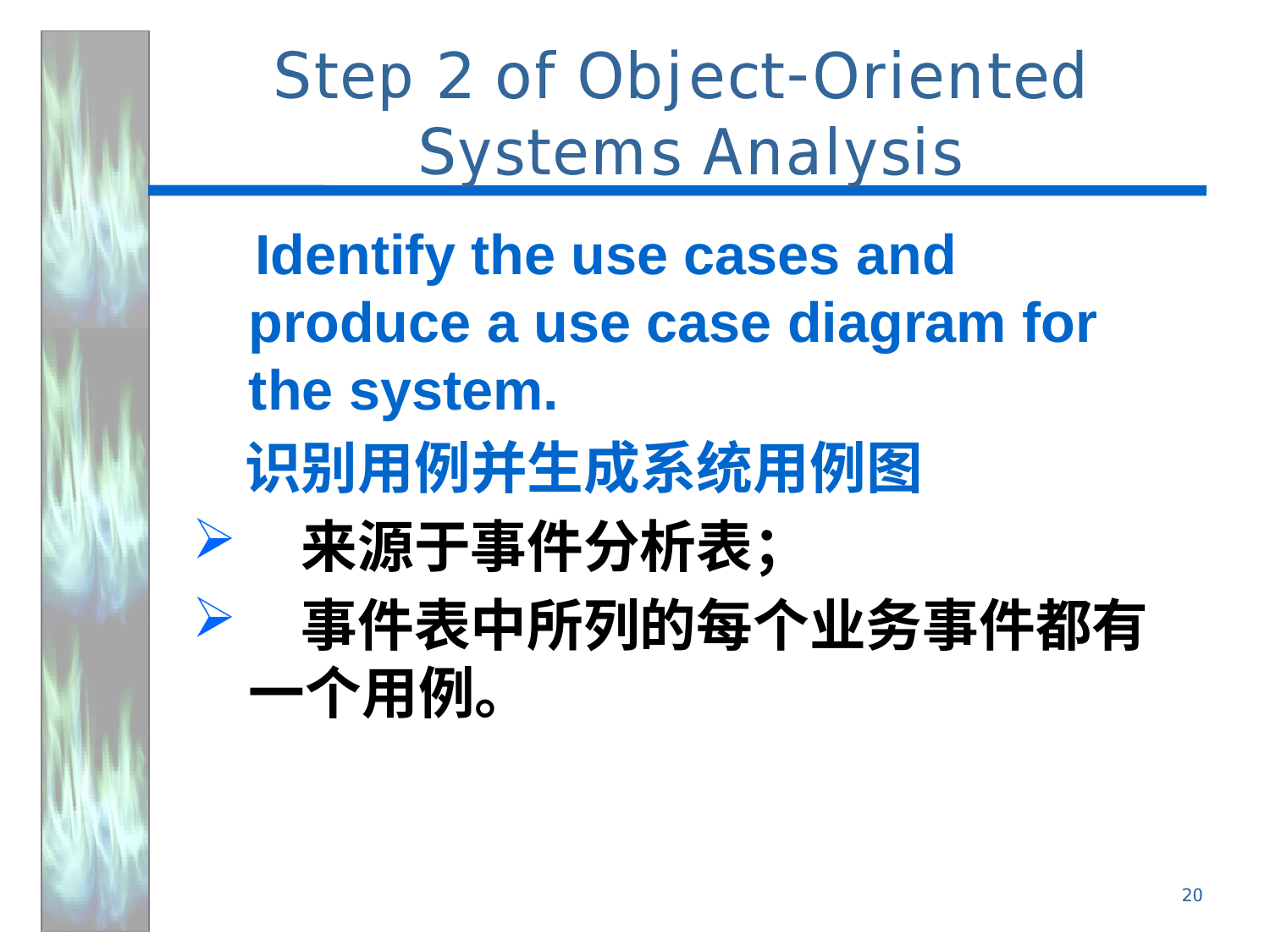

# Step 2 of Object-Oriented Systems Analysis
    Identify the use cases and produce a use case diagram for the system.
   识别用例并生成系统用例图
   来源于事件分析表；
   事件表中所列的每个业务事件都有一个用例。

20